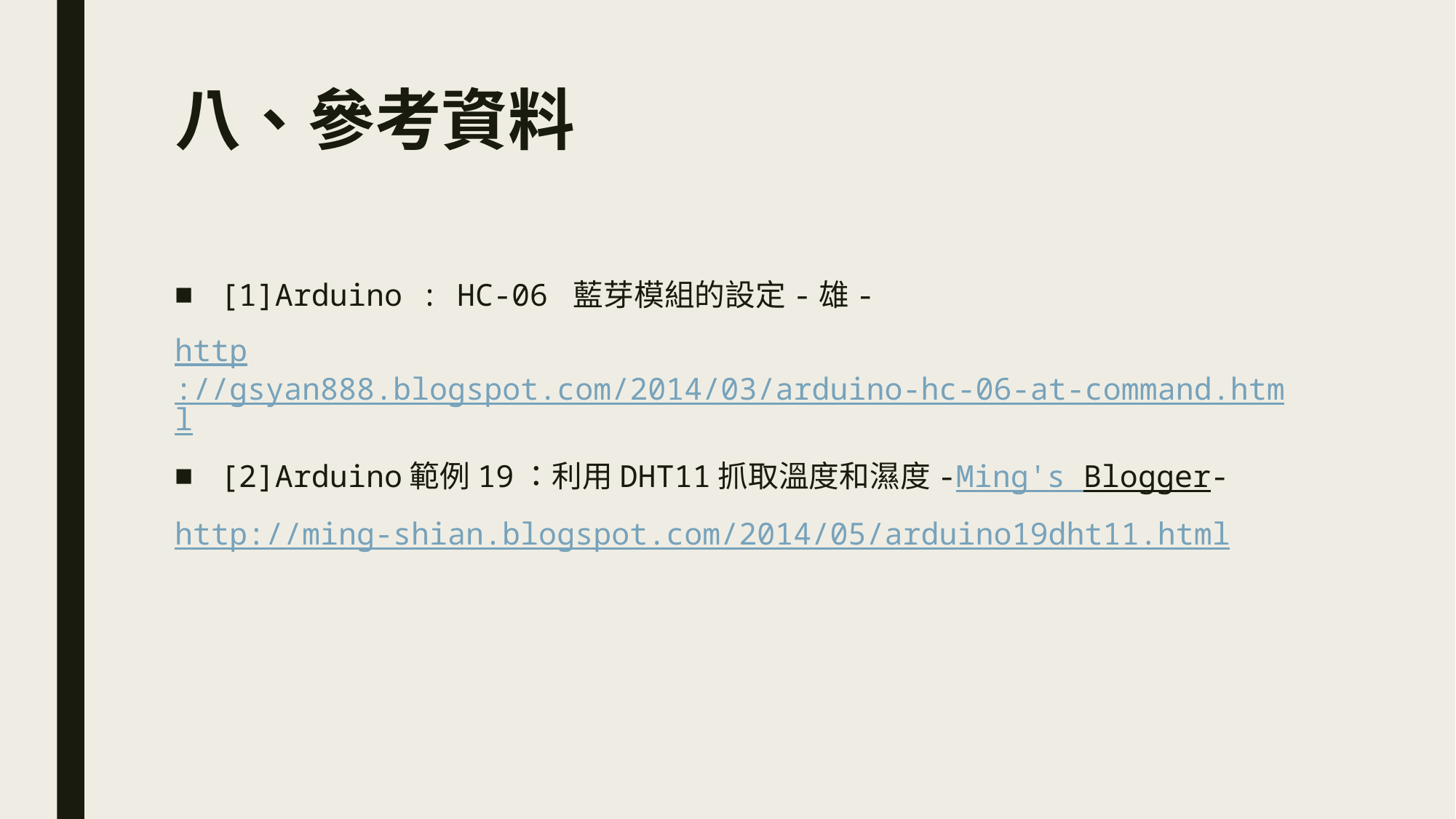

# 八、參考資料
[1]Arduino : HC-06 藍芽模組的設定-雄-
http://gsyan888.blogspot.com/2014/03/arduino-hc-06-at-command.html
[2]Arduino範例19：利用DHT11抓取溫度和濕度-Ming's Blogger-
http://ming-shian.blogspot.com/2014/05/arduino19dht11.html